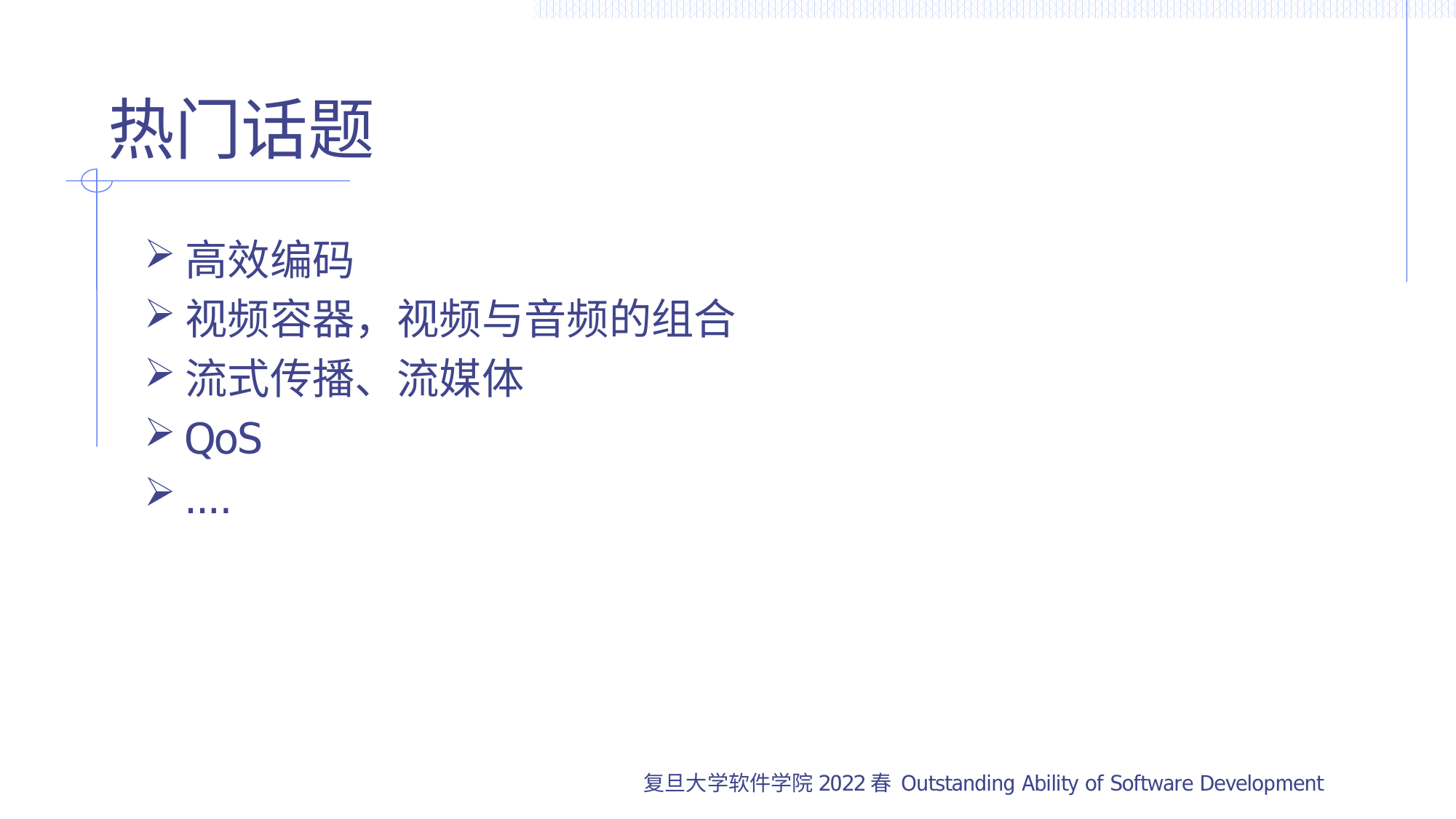

# 热门话题
高效编码
视频容器，视频与音频的组合
流式传播、流媒体
QoS
….